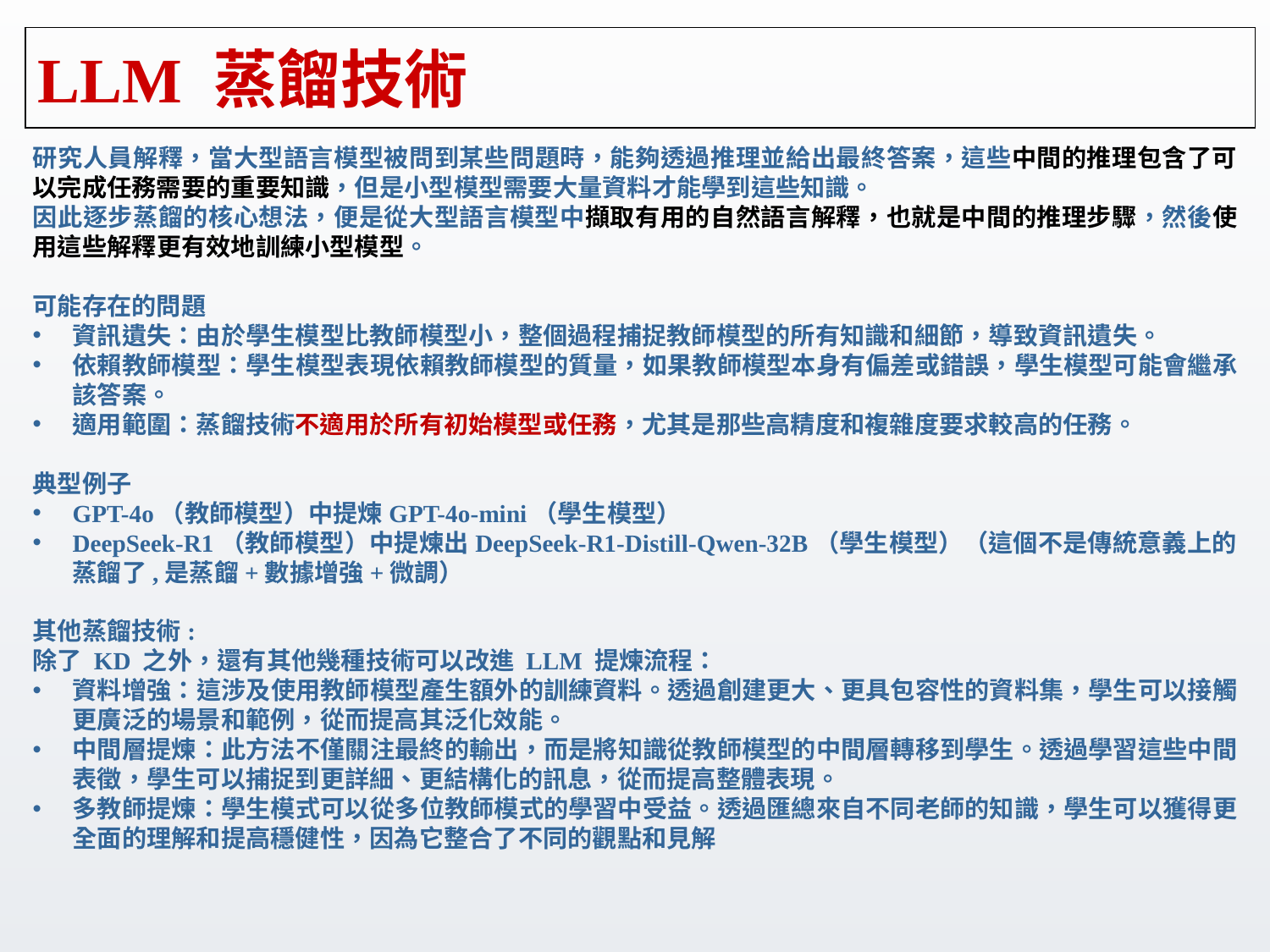

# LLM 蒸餾技術
研究人員解釋，當大型語言模型被問到某些問題時，能夠透過推理並給出最終答案，這些中間的推理包含了可以完成任務需要的重要知識，但是小型模型需要大量資料才能學到這些知識。
因此逐步蒸餾的核心想法，便是從大型語言模型中擷取有用的自然語言解釋，也就是中間的推理步驟，然後使用這些解釋更有效地訓練小型模型。

可能存在的問題
資訊遺失：由於學生模型比教師模型小，整個過程捕捉教師模型的所有知識和細節，導致資訊遺失。
依賴教師模型：學生模型表現依賴教師模型的質量，如果教師模型本身有偏差或​​錯誤，學生模型可能會繼承該答案。
適用範圍：蒸餾技術不適用於所有初始模型或任務，尤其是那些高精度和複雜度要求較高的任務。

典型例子
GPT-4o（教師模型）中提煉GPT-4o-mini（學生模型）
DeepSeek-R1（教師模型）中提煉出DeepSeek-R1-Distill-Qwen-32B（學生模型）（這個不是傳統意義上的蒸餾了,是蒸餾+數據增強+微調）

其他蒸餾技術:
除了 KD 之外，還有其他幾種技術可以改進 LLM 提煉流程：
資料增強：這涉及使用教師模型產生額外的訓練資料。透過創建更大、更具包容性的資料集，學生可以接觸更廣泛的場景和範例，從而提高其泛化效能。
中間層提煉：此方法不僅關注最終的輸出，而是將知識從教師模型的中間層轉移到學生。透過學習這些中間表徵，學生可以捕捉到更詳細、更結構化的訊息，從而提高整體表現。
多教師提煉：學生模式可以從多位教師模式的學習中受益。透過匯總來自不同老師的知識，學生可以獲得更全面的理解和提高穩健性，因為它整合了不同的觀點和見解